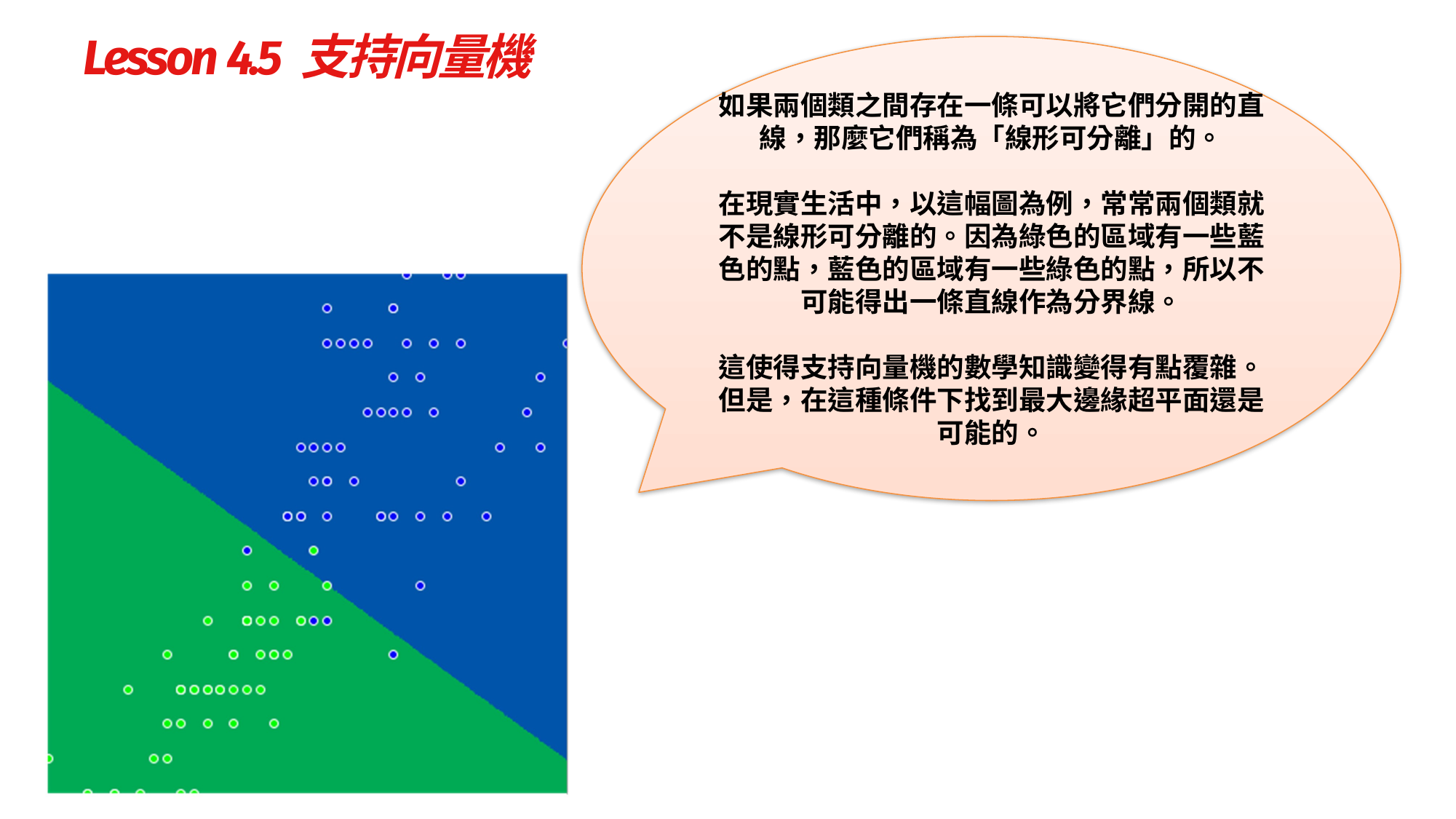

# Lesson 4.5 支持向量機
如果兩個類之間存在一條可以將它們分開的直線，那麼它們稱為「線形可分離」的。

在現實生活中，以這幅圖為例，常常兩個類就不是線形可分離的。因為綠色的區域有一些藍色的點，藍色的區域有一些綠色的點，所以不可能得出一條直線作為分界線。

這使得支持向量機的數學知識變得有點覆雜。
但是，在這種條件下找到最大邊緣超平面還是可能的。